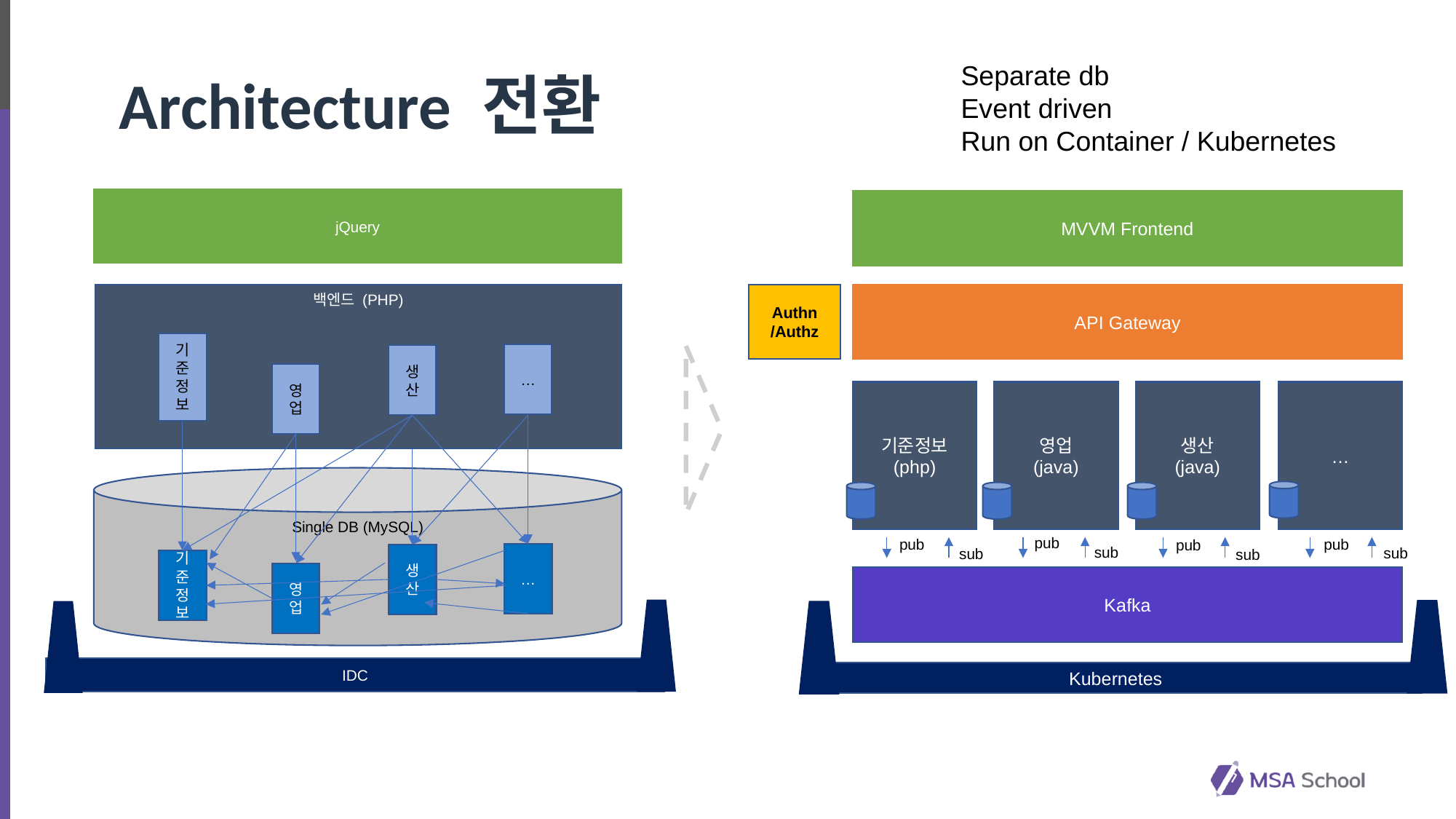

Separate db
Event driven
Run on Container / Kubernetes

# Architecture 전환
jQuery
백엔드 (PHP)

기준정보
…
생산
영업
Single DB (MySQL)
…
생산
기준정보
영업

IDC
MVVM Frontend
API Gateway
기준정보
(php)
영업
(java)
생산
(java)
…
Kafka
Authn
/Authz

pub
pub
pub
pub
sub
sub
sub
sub

Kubernetes